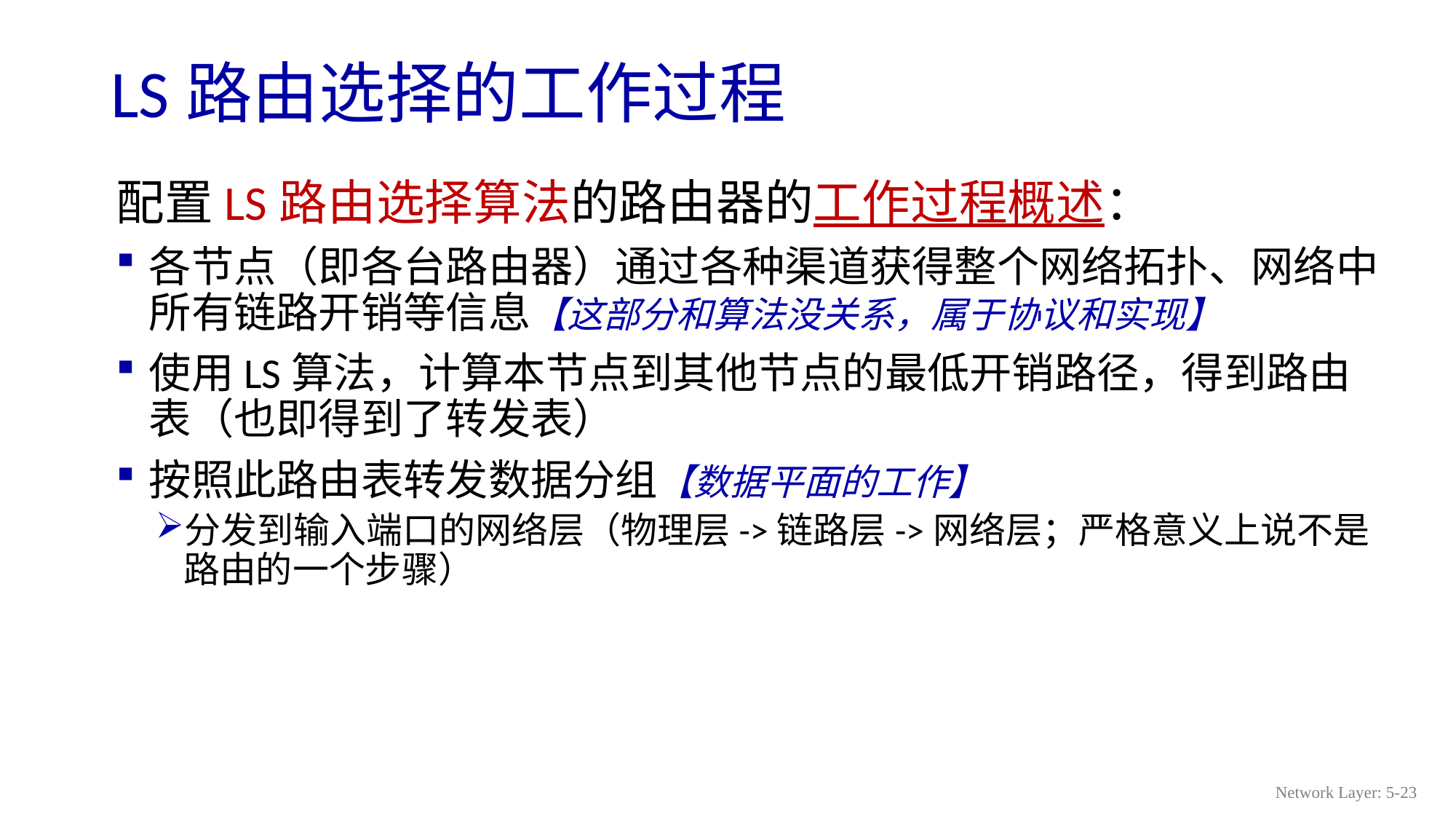

# LS路由选择的工作过程
配置LS路由选择算法的路由器的工作过程概述：
各节点（即各台路由器）通过各种渠道获得整个网络拓扑、网络中所有链路开销等信息【这部分和算法没关系，属于协议和实现】
使用LS算法，计算本节点到其他节点的最低开销路径，得到路由表（也即得到了转发表）
按照此路由表转发数据分组【数据平面的工作】
分发到输入端口的网络层（物理层->链路层->网络层；严格意义上说不是路由的一个步骤）

Network Layer: 5-23